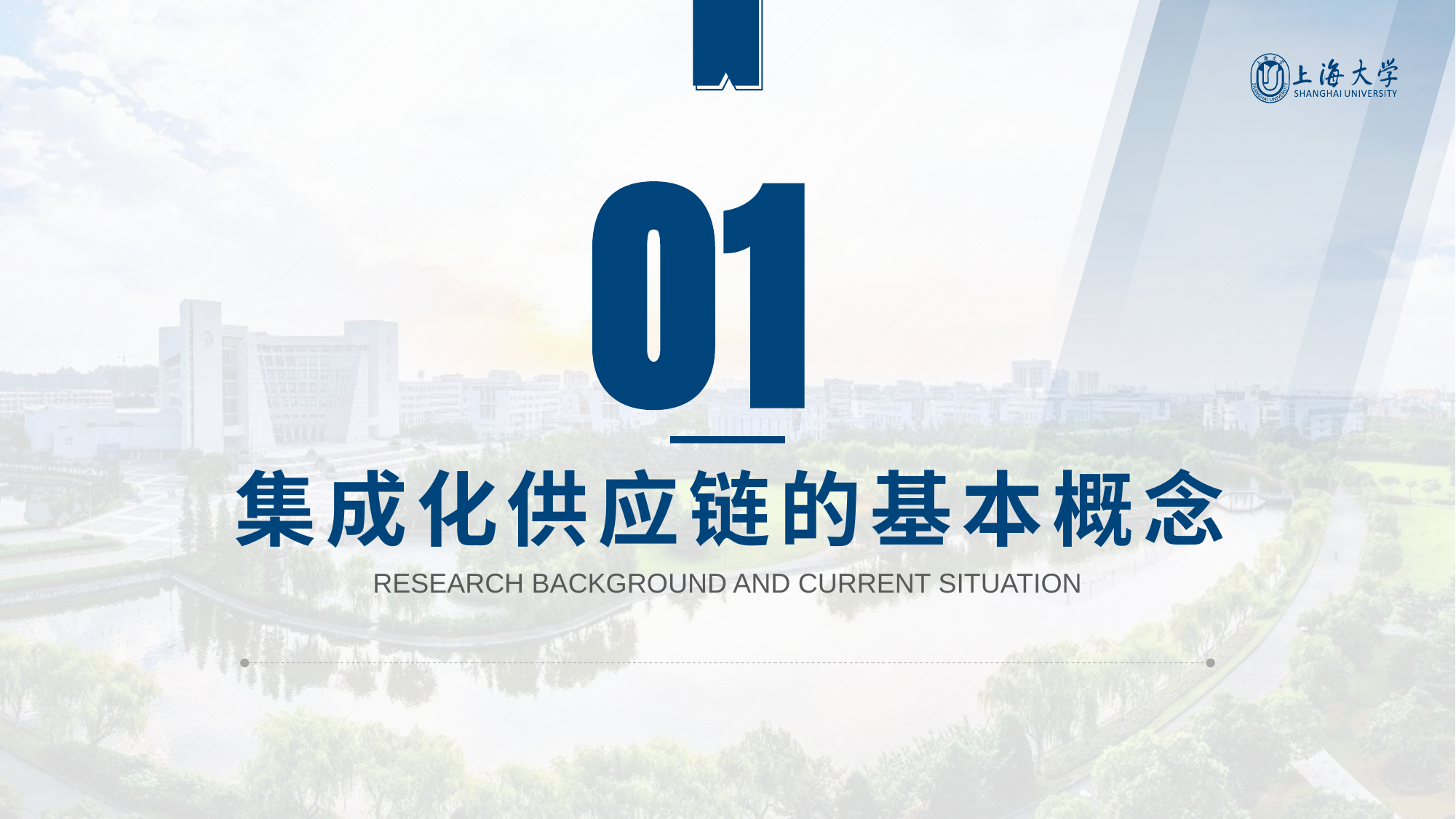

右键单击左侧缩略图→版式→选择【其他过渡页形式】
01
# 集成化供应链的基本概念
RESEARCH BACKGROUND AND CURRENT SITUATION